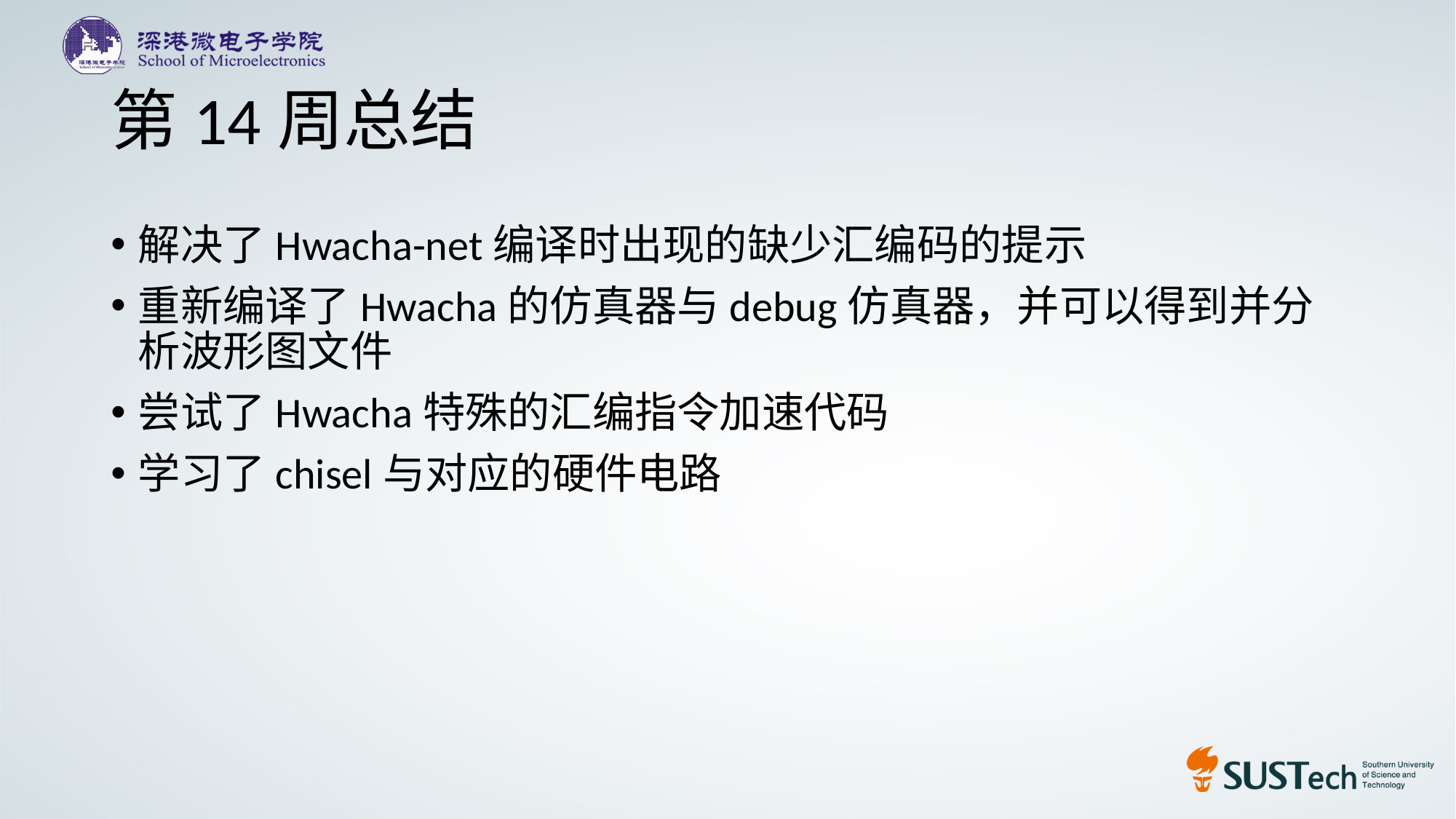

# 第14周总结
解决了Hwacha-net编译时出现的缺少汇编码的提示
重新编译了Hwacha的仿真器与debug仿真器，并可以得到并分析波形图文件
尝试了Hwacha特殊的汇编指令加速代码
学习了chisel与对应的硬件电路